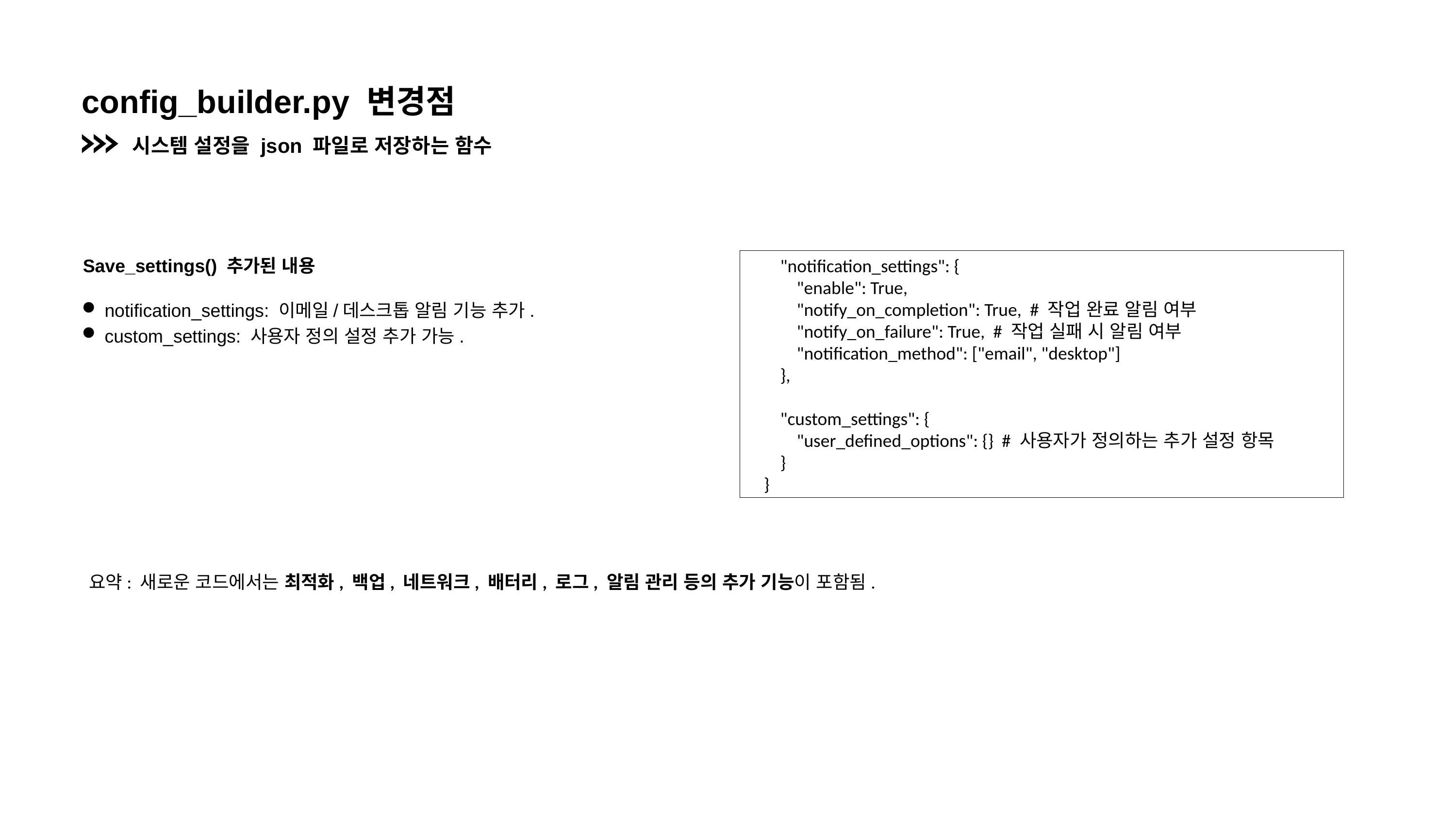

config_builder.py 변경점
시스템 설정을 json 파일로 저장하는 함수

Save_settings() 추가된 내용
        "notification_settings": {
            "enable": True,
            "notify_on_completion": True,  # 작업 완료 알림 여부
            "notify_on_failure": True,  # 작업 실패 시 알림 여부
            "notification_method": ["email", "desktop"]
        },

        "custom_settings": {
            "user_defined_options": {}  # 사용자가 정의하는 추가 설정 항목
        }
    }
notification_settings: 이메일/데스크톱 알림 기능 추가.
custom_settings: 사용자 정의 설정 추가 가능.
요약: 새로운 코드에서는 최적화, 백업, 네트워크, 배터리, 로그, 알림 관리 등의 추가 기능이 포함됨.